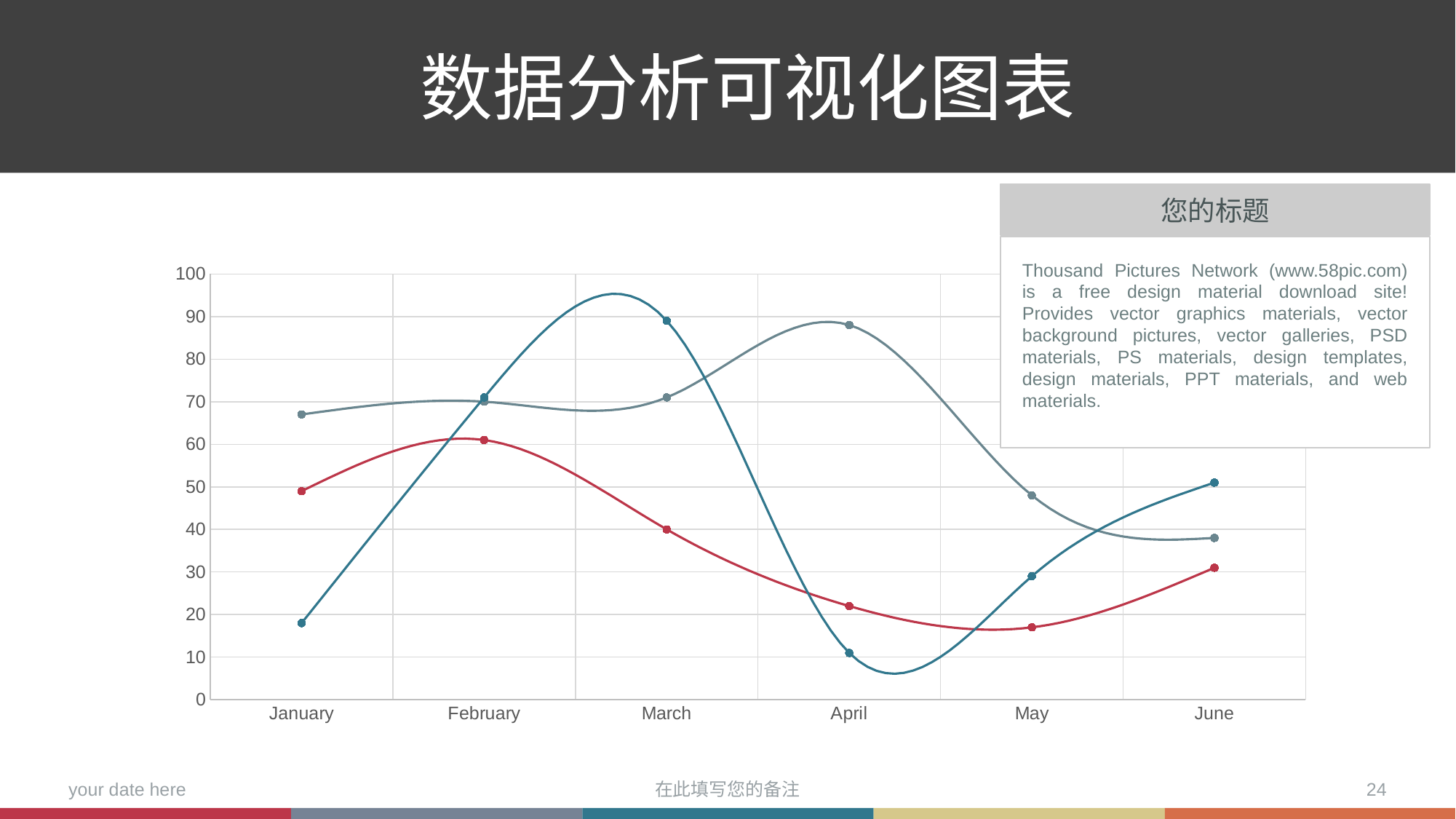

数据分析可视化图表
您的标题
Thousand Pictures Network (www.58pic.com) is a free design material download site! Provides vector graphics materials, vector background pictures, vector galleries, PSD materials, PS materials, design templates, design materials, PPT materials, and web materials.

### Chart

| Category | item 1 | item 2 | item 3 |
|---|---|---|---|
| January | 49.0 | 67.0 | 18.0 |
| February | 61.0 | 70.0 | 71.0 |
| March | 40.0 | 71.0 | 89.0 |
| April | 22.0 | 88.0 | 11.0 |
| May | 17.0 | 48.0 | 29.0 |
| June | 31.0 | 38.0 | 51.0 |
your date here
在此填写您的备注
24